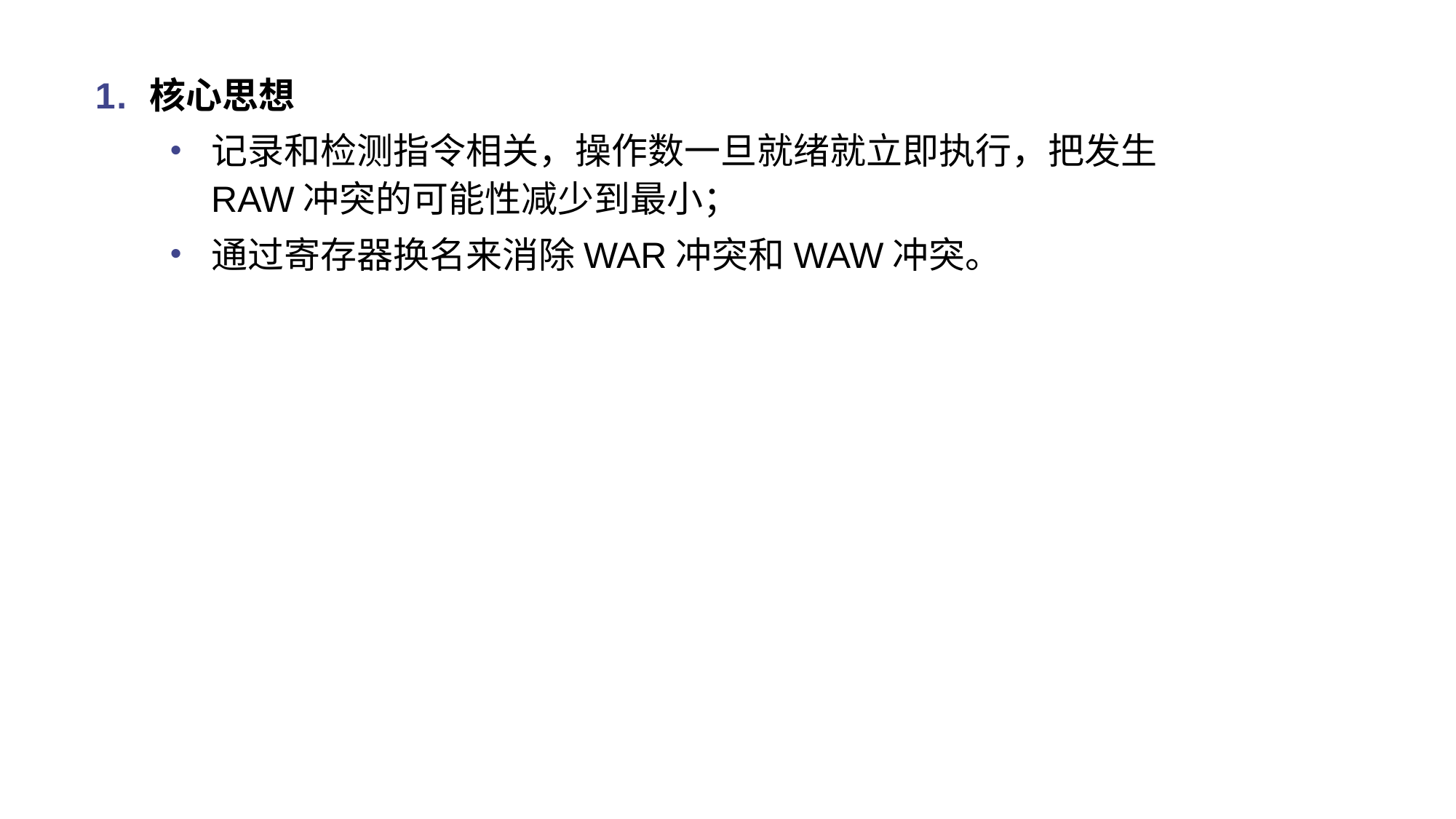

核心思想
记录和检测指令相关，操作数一旦就绪就立即执行，把发生RAW冲突的可能性减少到最小；
通过寄存器换名来消除WAR冲突和WAW冲突。